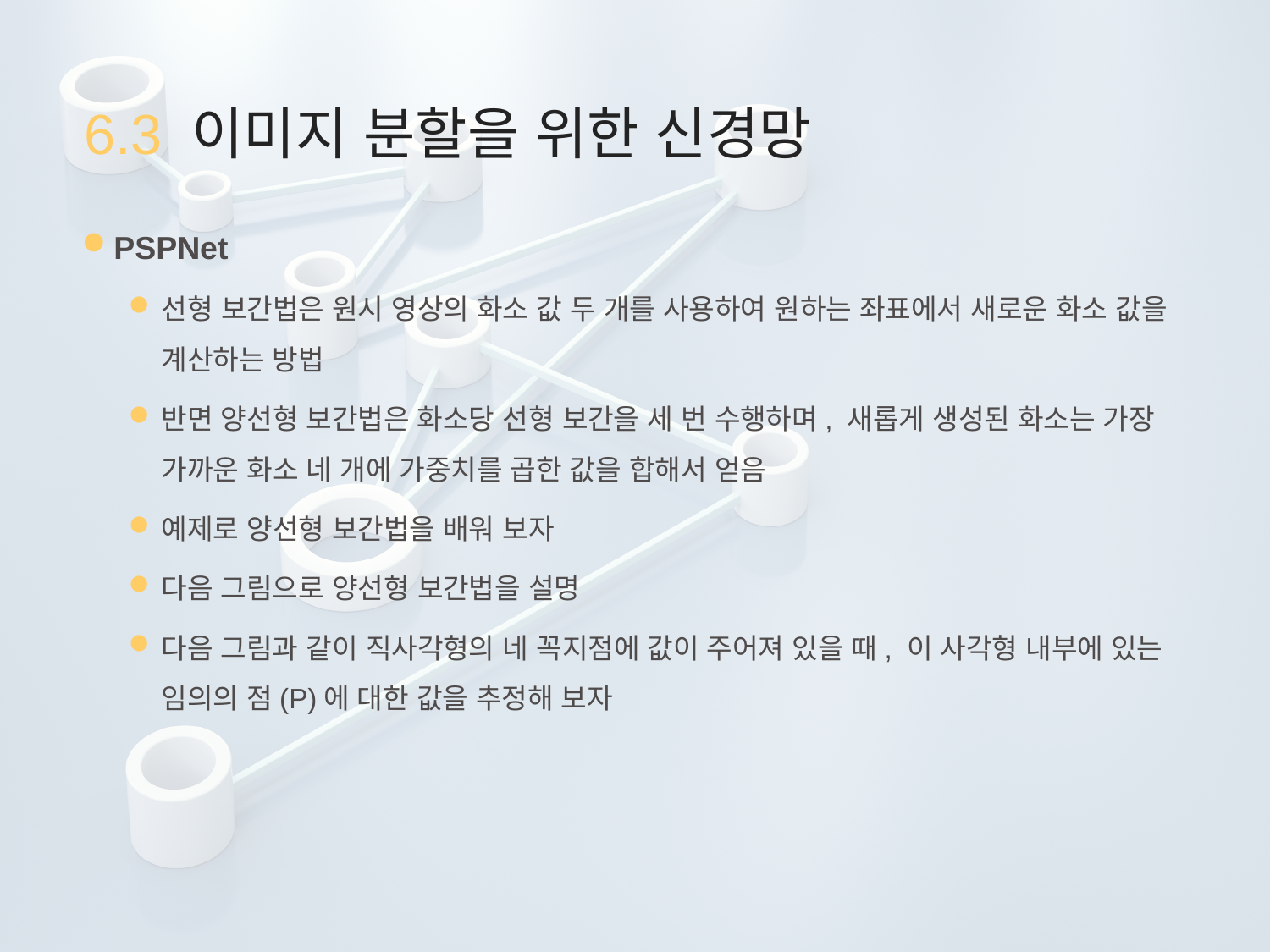

# 6.3 이미지 분할을 위한 신경망
PSPNet
선형 보간법은 원시 영상의 화소 값 두 개를 사용하여 원하는 좌표에서 새로운 화소 값을 계산하는 방법
반면 양선형 보간법은 화소당 선형 보간을 세 번 수행하며, 새롭게 생성된 화소는 가장 가까운 화소 네 개에 가중치를 곱한 값을 합해서 얻음
예제로 양선형 보간법을 배워 보자
다음 그림으로 양선형 보간법을 설명
다음 그림과 같이 직사각형의 네 꼭지점에 값이 주어져 있을 때, 이 사각형 내부에 있는 임의의 점(P)에 대한 값을 추정해 보자